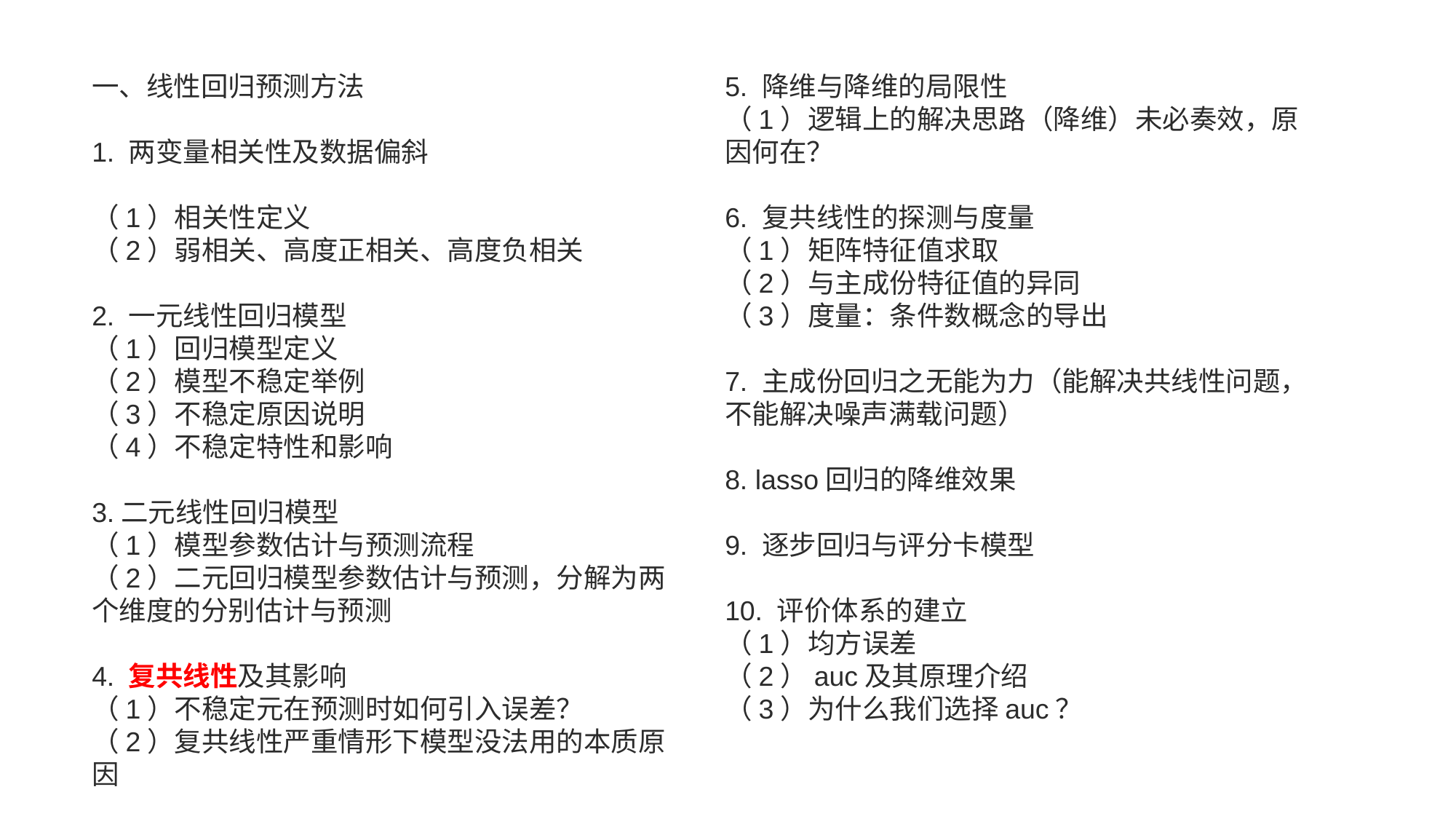

一、线性回归预测方法

1. 两变量相关性及数据偏斜

（1）相关性定义
（2）弱相关、高度正相关、高度负相关

2. 一元线性回归模型
（1）回归模型定义
（2）模型不稳定举例
（3）不稳定原因说明
（4）不稳定特性和影响

3.二元线性回归模型
（1）模型参数估计与预测流程
（2）二元回归模型参数估计与预测，分解为两个维度的分别估计与预测

4. 复共线性及其影响
（1）不稳定元在预测时如何引入误差？
（2）复共线性严重情形下模型没法用的本质原因

5. 降维与降维的局限性
（1）逻辑上的解决思路（降维）未必奏效，原因何在？

6. 复共线性的探测与度量
（1）矩阵特征值求取
（2）与主成份特征值的异同
（3）度量：条件数概念的导出

7. 主成份回归之无能为力（能解决共线性问题，不能解决噪声满载问题）

8. lasso回归的降维效果

9. 逐步回归与评分卡模型

10. 评价体系的建立
（1）均方误差
（2）auc及其原理介绍
（3）为什么我们选择auc？